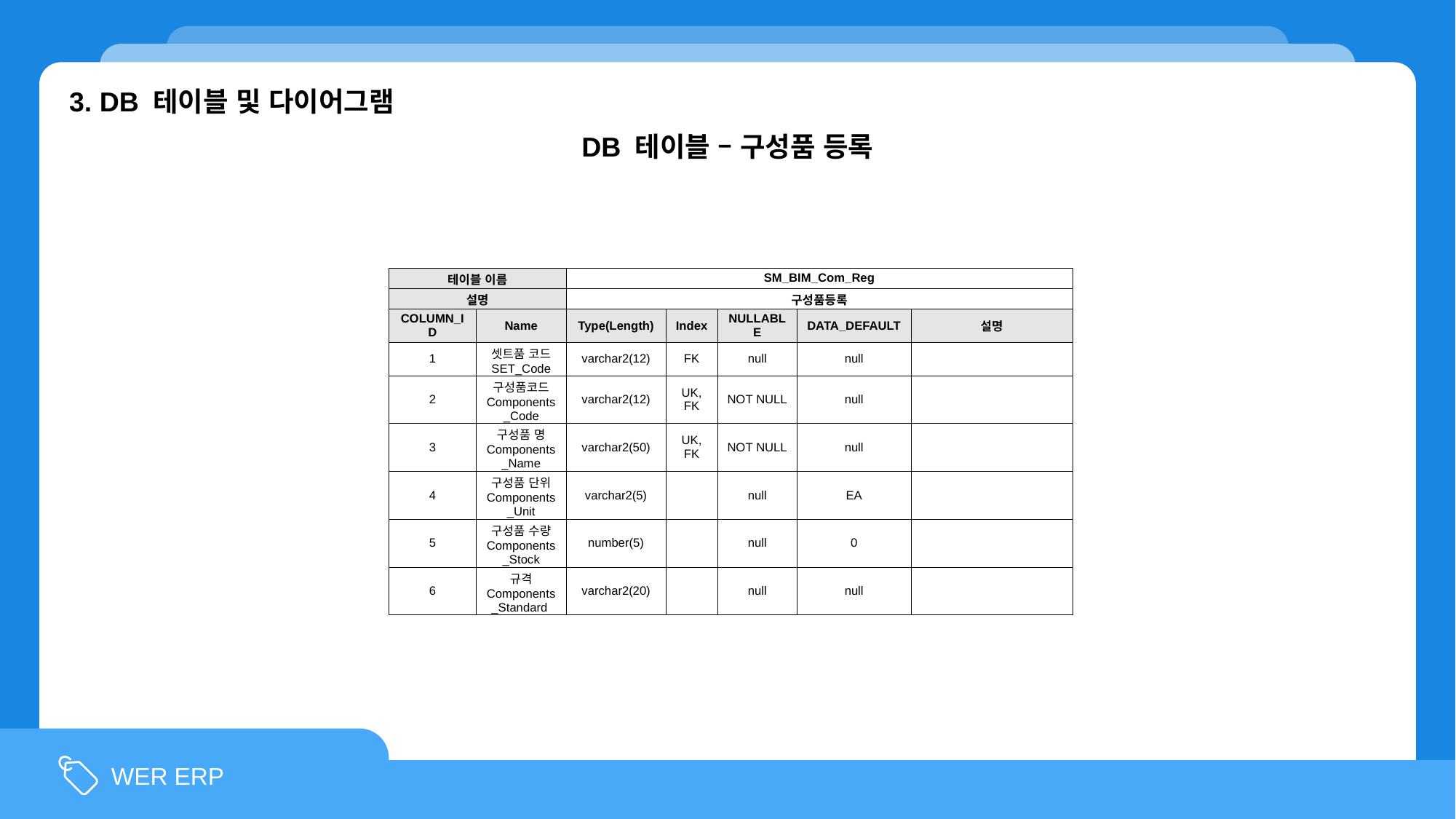

3. DB 테이블 및 다이어그램
DB 테이블 – 구성품 등록
| 테이블 이름 |  | SM\_BIM\_Com\_Reg |  |  |  |  |
| --- | --- | --- | --- | --- | --- | --- |
| 설명 |  | 구성품등록 |  |  |  |  |
| COLUMN\_ID | Name | Type(Length) | Index | NULLABLE | DATA\_DEFAULT | 설명 |
| 1 | 셋트품 코드 SET\_Code | varchar2(12) | FK | null | null |  |
| 2 | 구성품코드 Components\_Code | varchar2(12) | UK, FK | NOT NULL | null |  |
| 3 | 구성품 명 Components\_Name | varchar2(50) | UK, FK | NOT NULL | null |  |
| 4 | 구성품 단위 Components\_Unit | varchar2(5) |  | null | EA |  |
| 5 | 구성품 수량 Components\_Stock | number(5) |  | null | 0 |  |
| 6 | 규격 Components\_Standard | varchar2(20) |  | null | null |  |

WER ERP